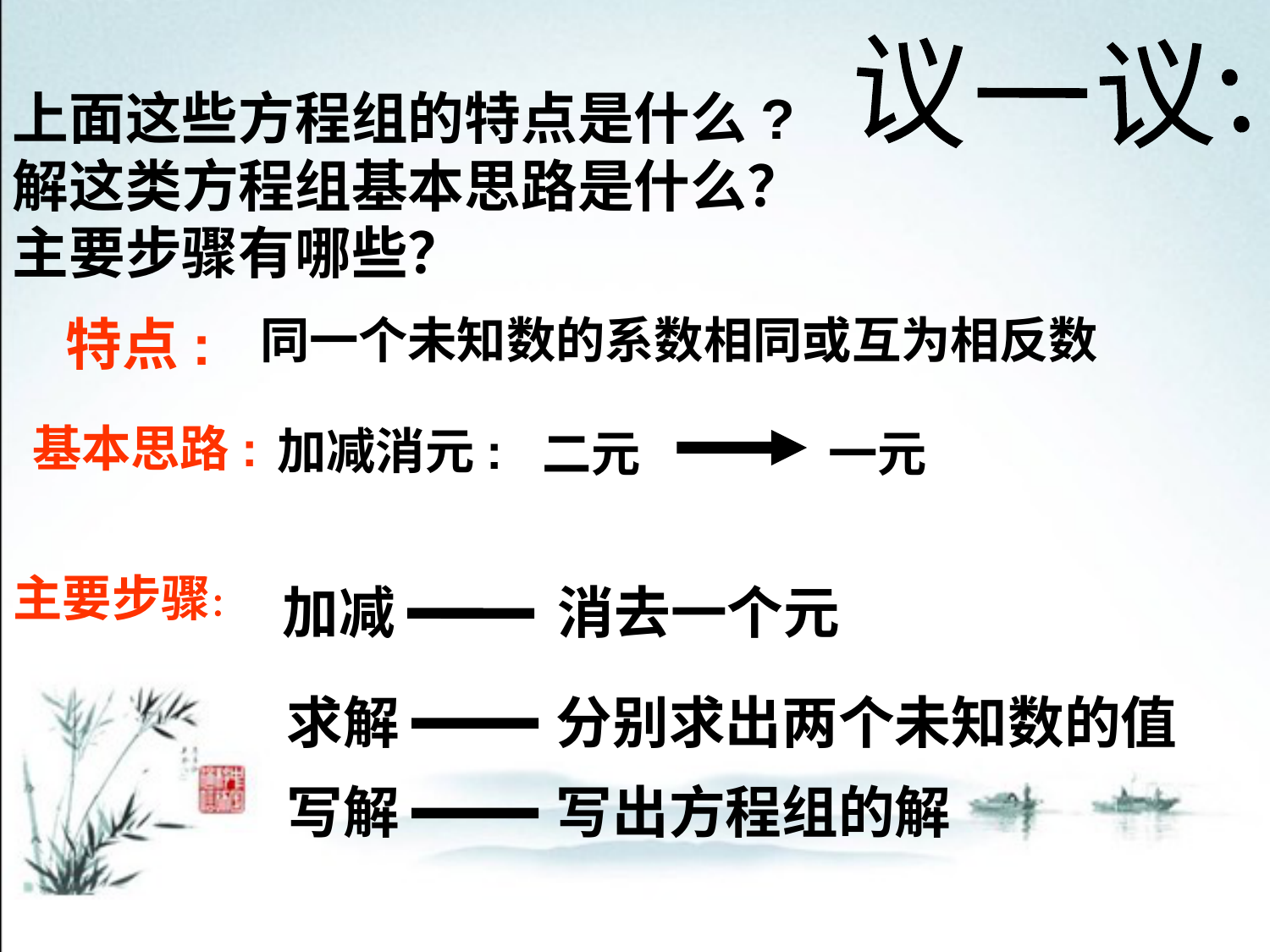

上面这些方程组的特点是什么?
解这类方程组基本思路是什么？
主要步骤有哪些？
议一议:
特点:
同一个未知数的系数相同或互为相反数
基本思路:
加减消元:
二元
一元

主要步骤：
加减
消去一个元

求解
分别求出两个未知数的值

写解
写出方程组的解